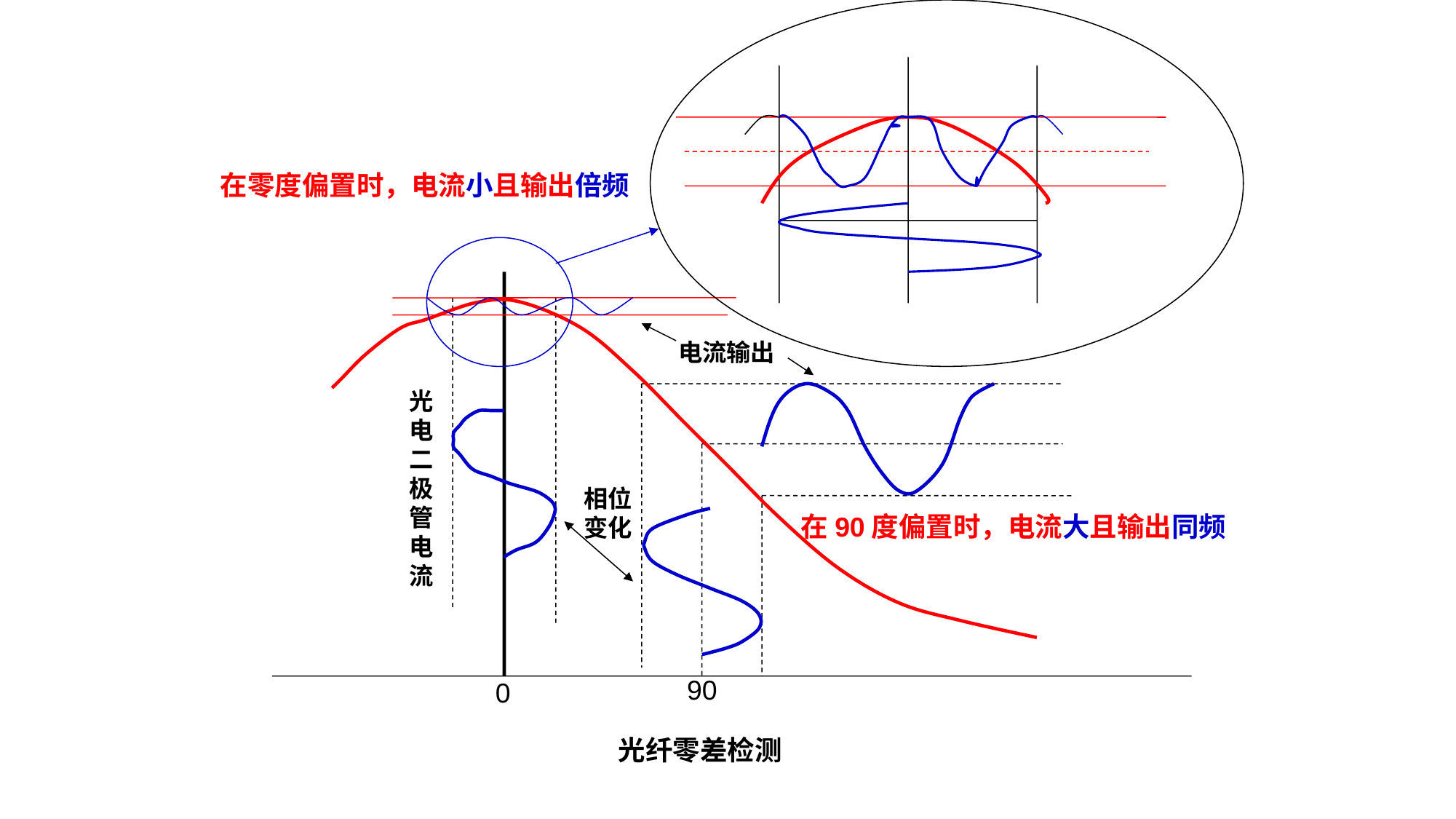

在零度偏置时，电流小且输出倍频

电流输出

光
电
二
极
管
电
流

相位
变化

在90度偏置时，电流大且输出同频

90
0

光纤零差检测